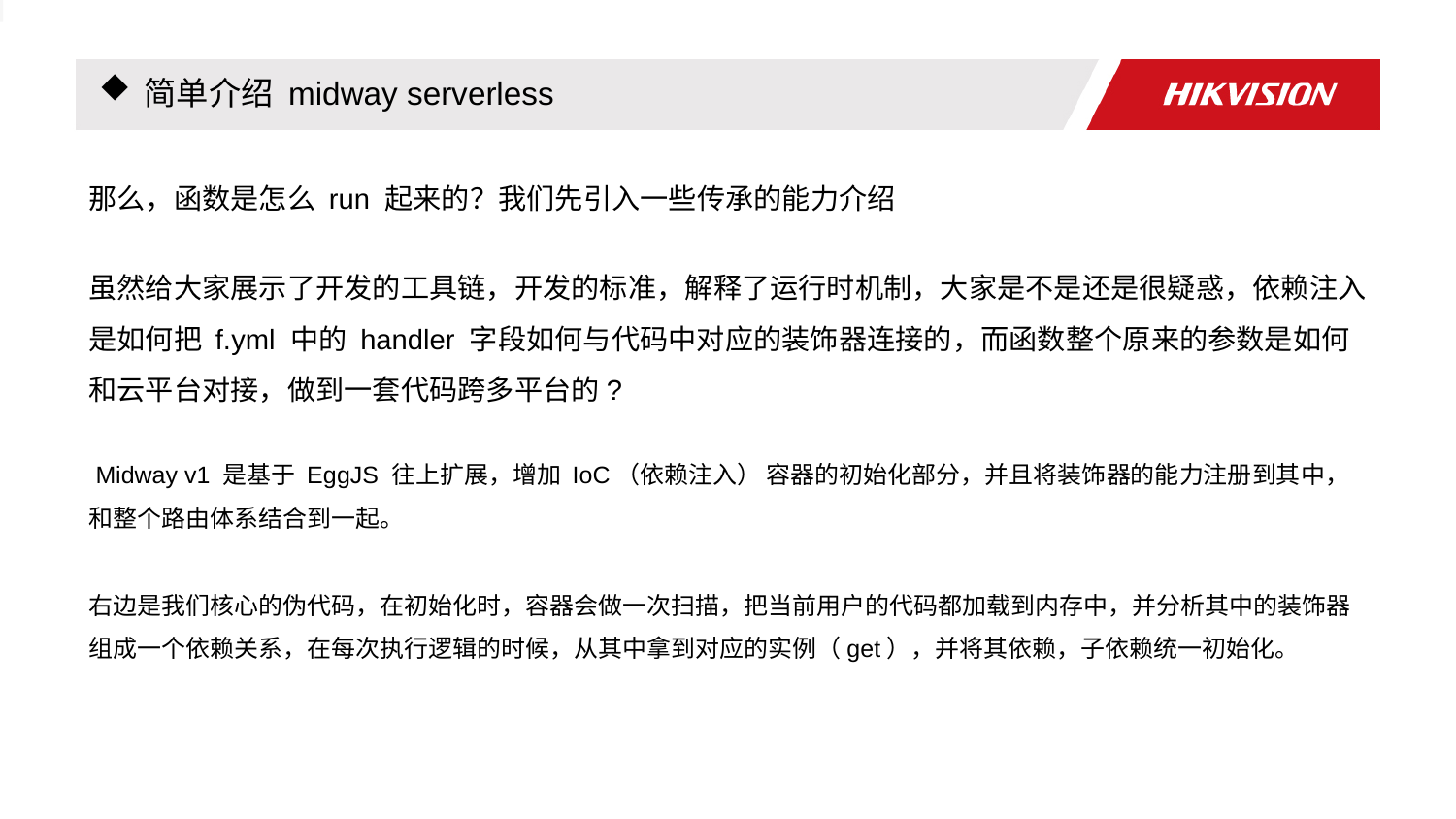

简单介绍 midway serverless
那么，函数是怎么 run 起来的？我们先引⼊⼀些传承的能⼒介绍
虽然给大家展示了开发的工具链，开发的标准，解释了运行时机制，大家是不是还是很疑惑，依赖注入是如何把 f.yml 中的 handler 字段如何与代码中对应的装饰器连接的，而函数整个原来的参数是如何和云平台对接，做到一套代码跨多平台的?
 Midway v1 是基于 EggJS 往上扩展，增加 IoC（依赖注入） 容器的初始化部分，并且将装饰器的能力注册到其中，和整个路由体系结合到一起。

右边是我们核心的伪代码，在初始化时，容器会做一次扫描，把当前用户的代码都加载到内存中，并分析其中的装饰器组成一个依赖关系，在每次执行逻辑的时候，从其中拿到对应的实例（get），并将其依赖，子依赖统一初始化。